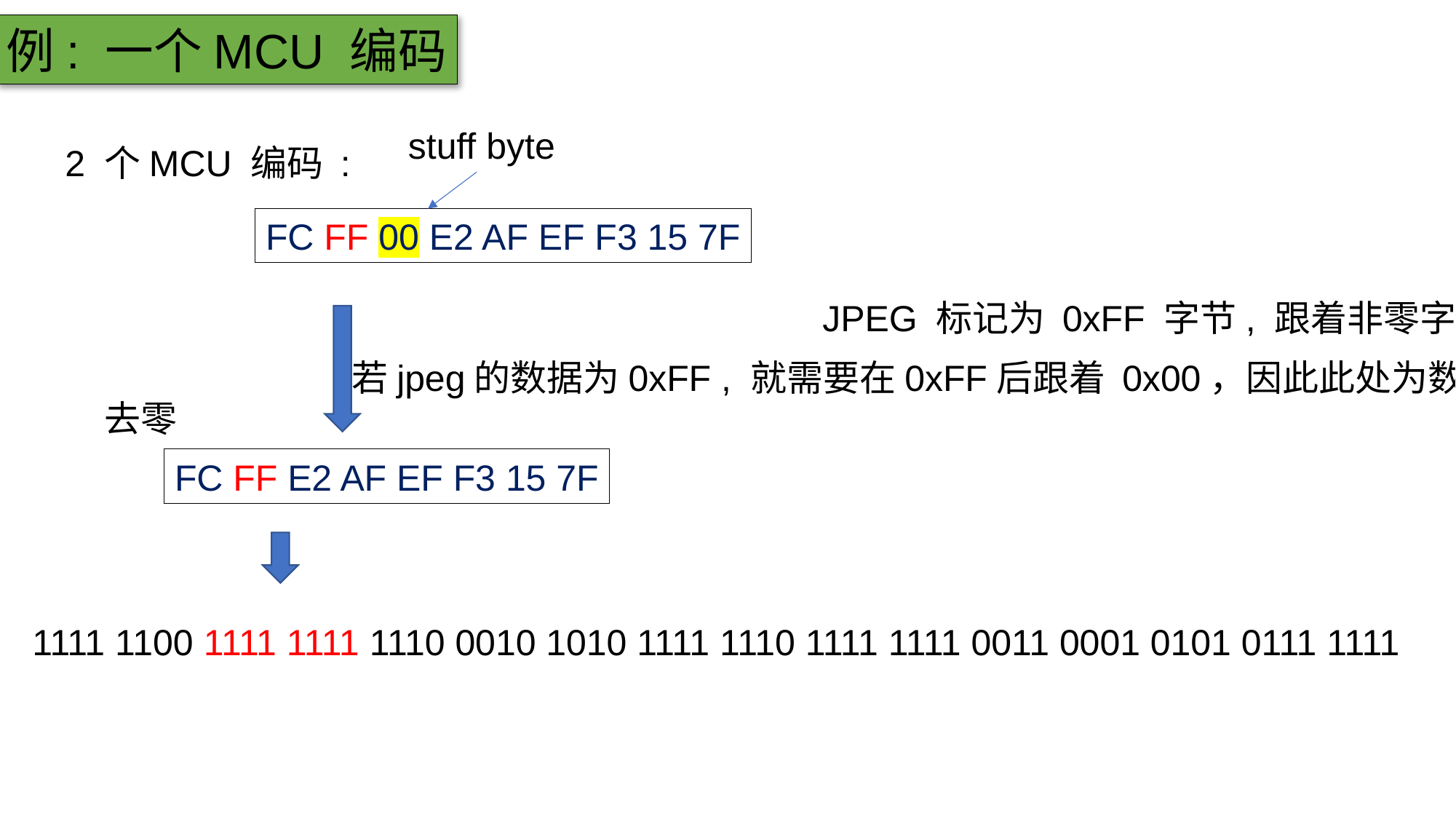

例: 一个MCU 编码
 stuff byte
2 个MCU 编码 :
FC FF 00 E2 AF EF F3 15 7F
JPEG 标记为 0xFF 字节, 跟着非零字节

若jpeg的数据为0xFF , 就需要在0xFF后跟着 0x00，因此此处为数据
去零
FC FF E2 AF EF F3 15 7F

1111 1100 1111 1111 1110 0010 1010 1111 1110 1111 1111 0011 0001 0101 0111 1111